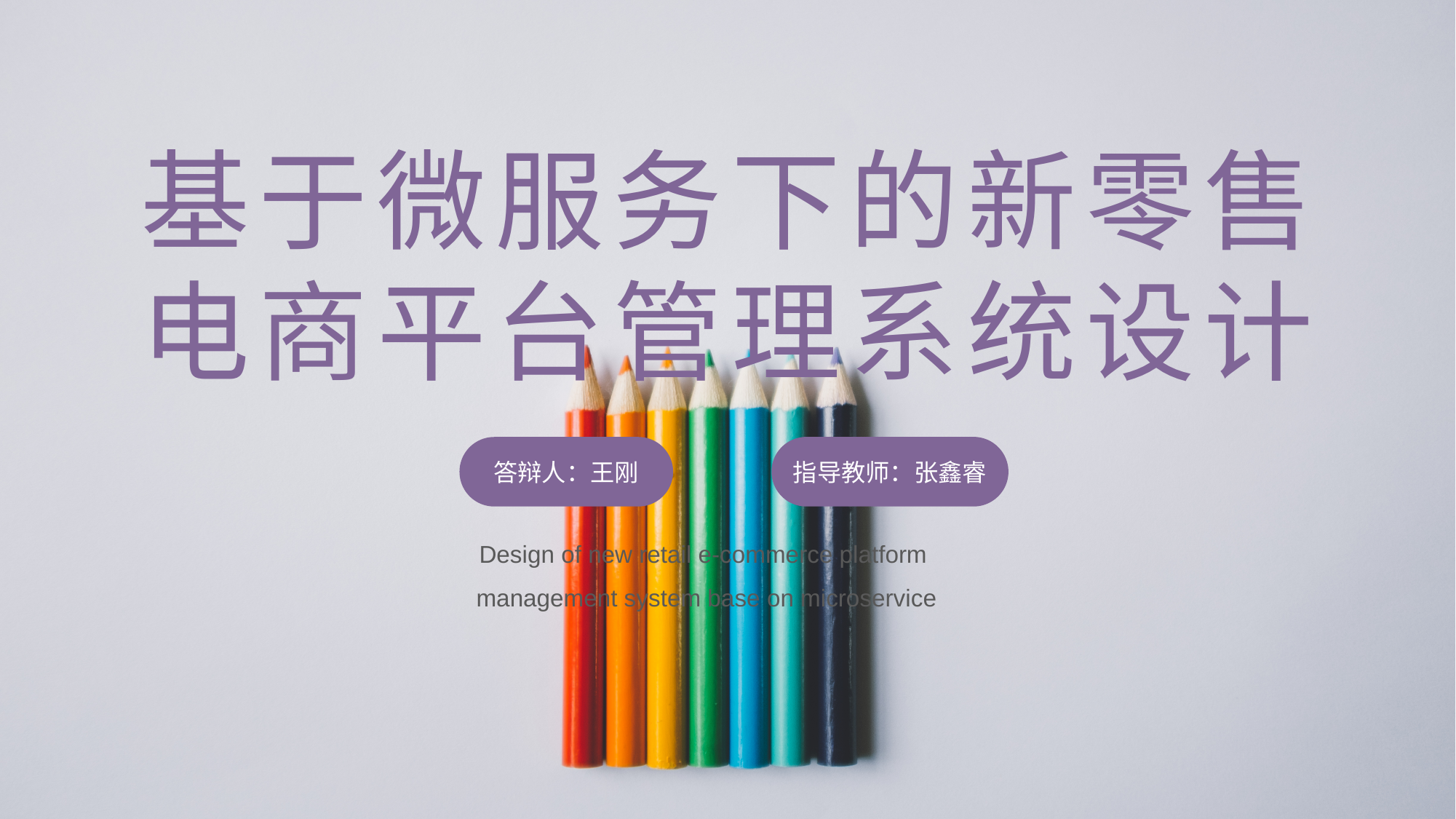

基于微服务下的新零售
电商平台管理系统设计
指导教师：张鑫睿
答辩人：王刚
Design of new retail e-commerce platform
management system base on microservice